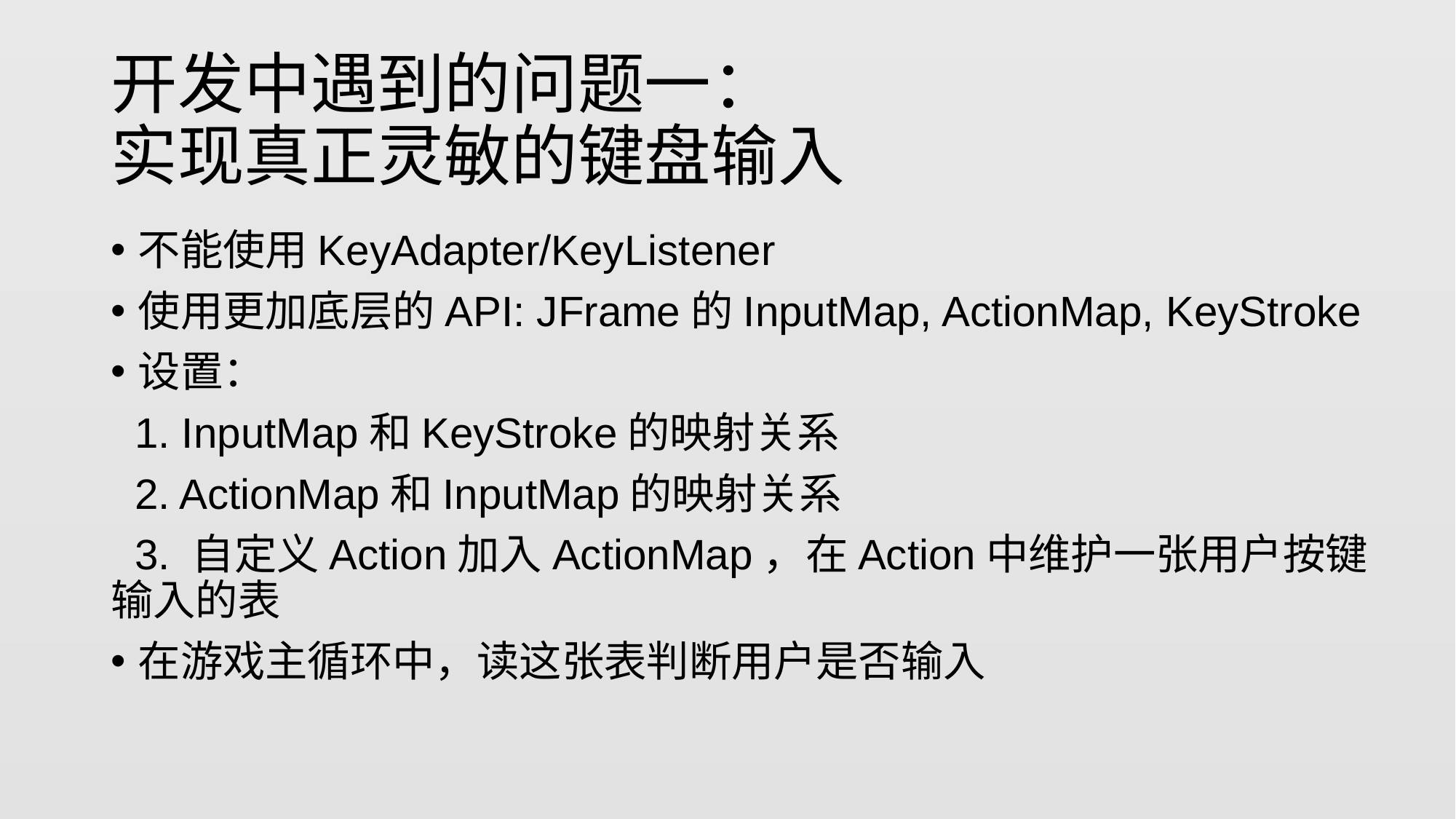

# 开发中遇到的问题一： 实现真正灵敏的键盘输入
不能使用KeyAdapter/KeyListener
使用更加底层的API: JFrame的InputMap, ActionMap, KeyStroke
设置：
  1. InputMap和KeyStroke的映射关系
  2. ActionMap和InputMap的映射关系
  3. 自定义Action加入ActionMap，在Action中维护一张用户按键输入的表
在游戏主循环中，读这张表判断用户是否输入